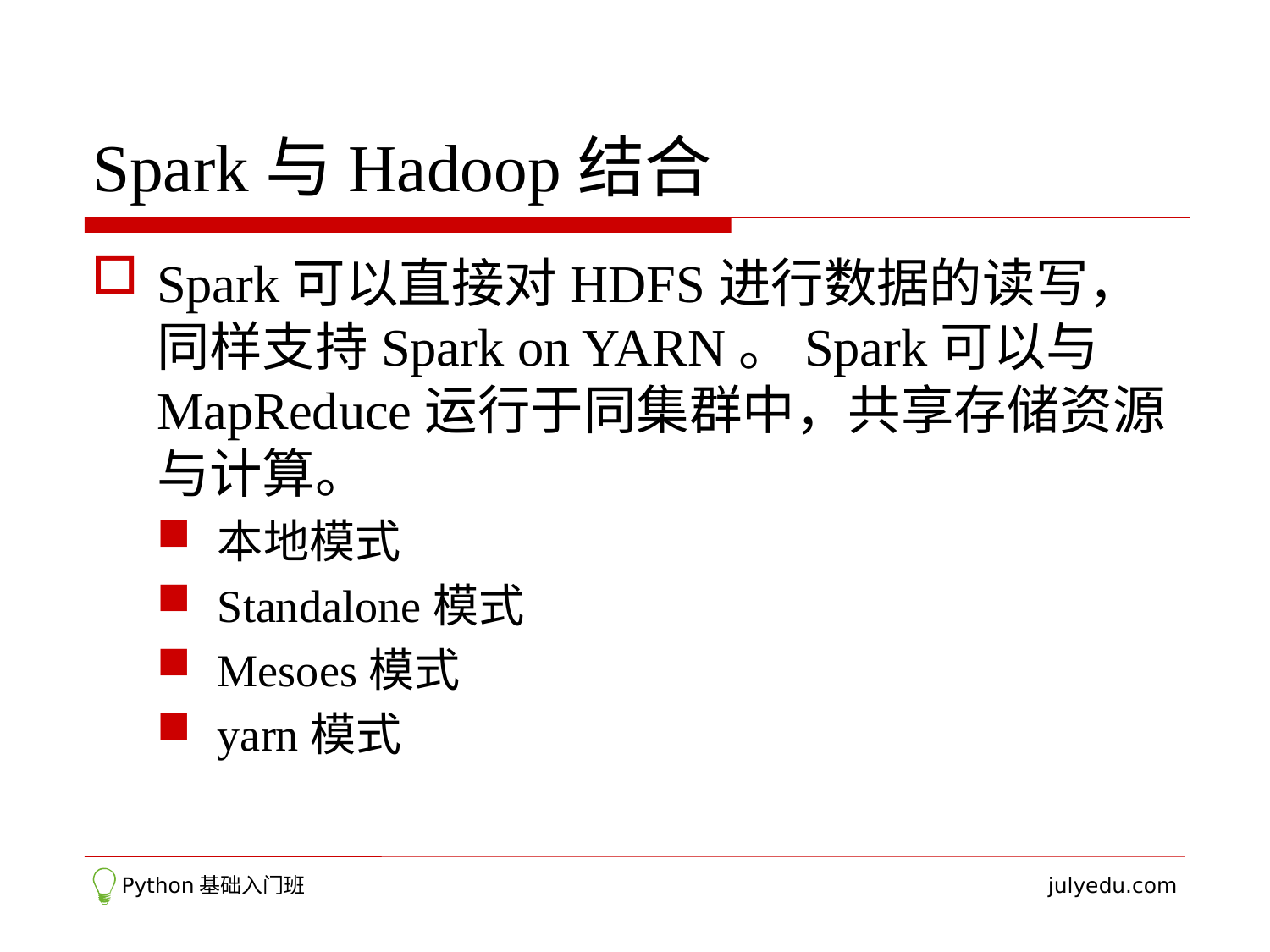

# Spark与Hadoop结合
Spark可以直接对HDFS进行数据的读写，同样支持Spark on YARN。Spark可以与MapReduce运行于同集群中，共享存储资源与计算。
本地模式
Standalone模式
Mesoes模式
yarn模式
     Python基础入门班
julyedu.com